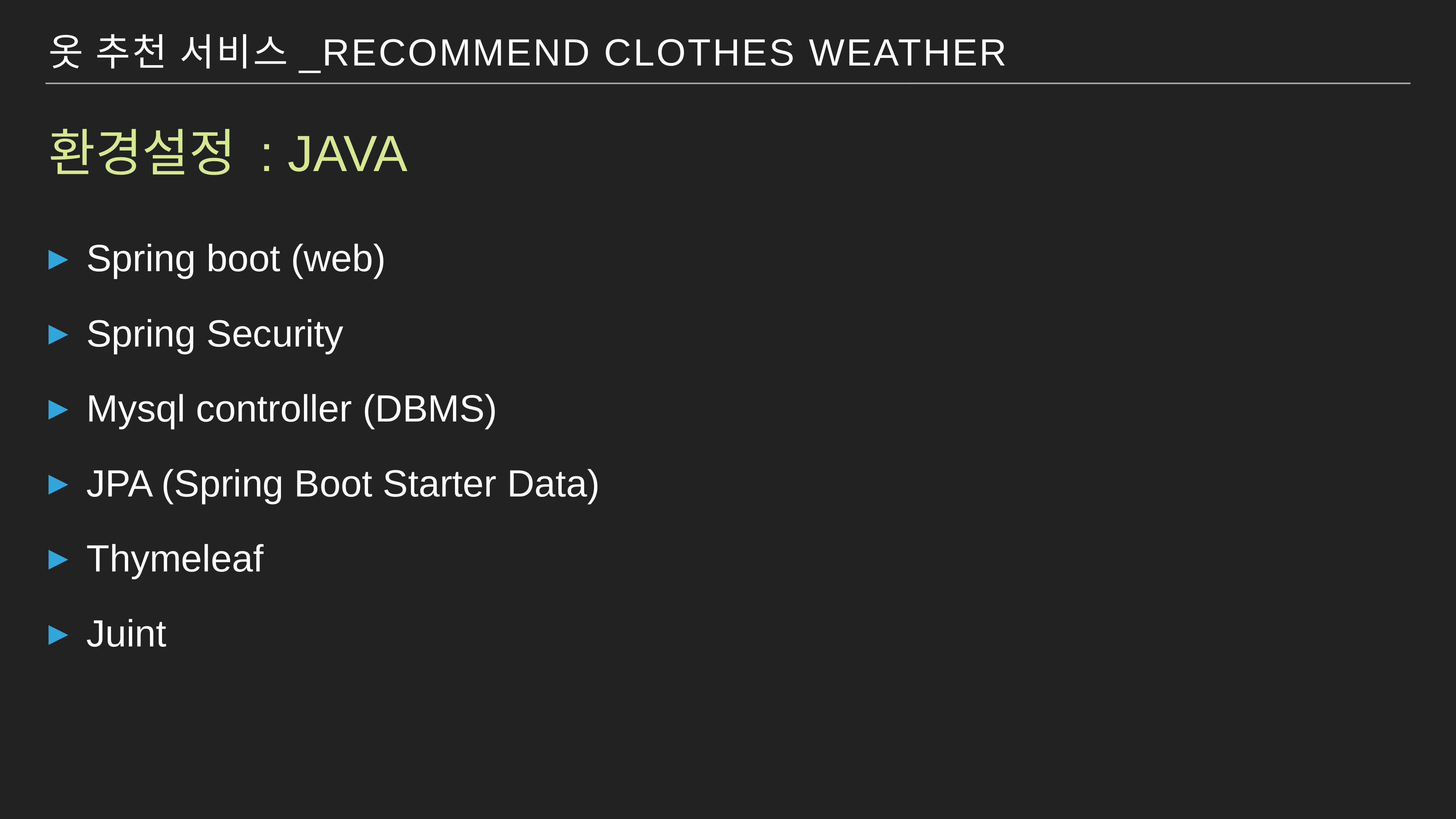

옷 추천 서비스_Recommend Clothes Weather
# 환경설정 : java
Spring boot (web)
Spring Security
Mysql controller (DBMS)
JPA (Spring Boot Starter Data)
Thymeleaf
Juint